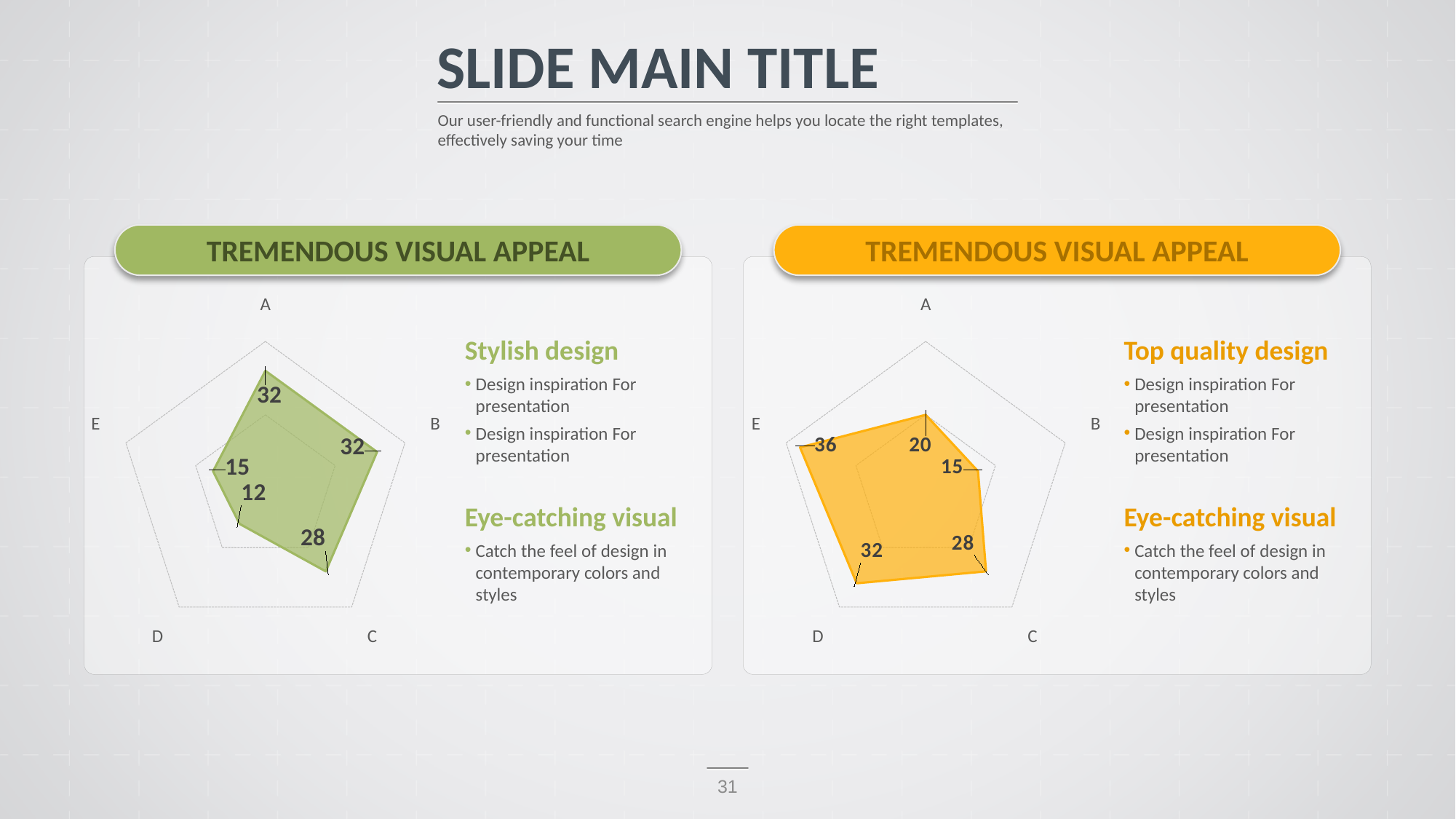

SLIDE MAIN TITLE
Our user-friendly and functional search engine helps you locate the right templates, effectively saving your time

TREMENDOUS VISUAL APPEAL

TREMENDOUS VISUAL APPEAL

### Chart

| Category | 계열 1 |
|---|---|
| A | 32.0 |
| B | 32.0 |
| C | 28.0 |
| D | 12.0 |
| E | 15.0 |

### Chart

| Category | 계열 1 |
|---|---|
| A | 20.0 |
| B | 15.0 |
| C | 28.0 |
| D | 32.0 |
| E | 36.0 |

Stylish design
Design inspiration For presentation
Design inspiration For presentation
Eye-catching visual
Catch the feel of design in contemporary colors and styles
Top quality design
Design inspiration For presentation
Design inspiration For presentation
Eye-catching visual
Catch the feel of design in contemporary colors and styles
31